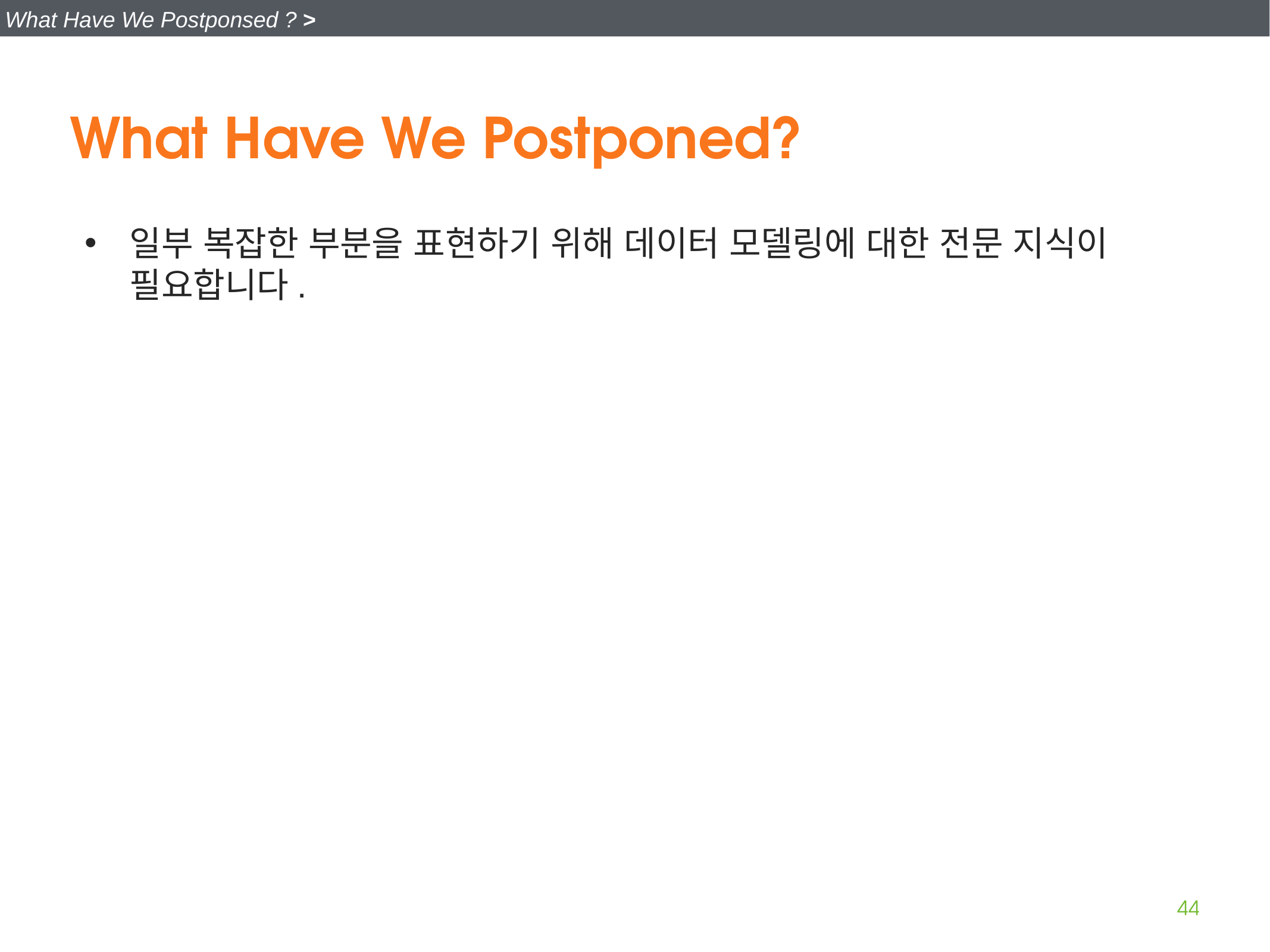

What Have We Postponsed ? >
# What Have We Postponed?
일부 복잡한 부분을 표현하기 위해 데이터 모델링에 대한 전문 지식이 필요합니다.
44